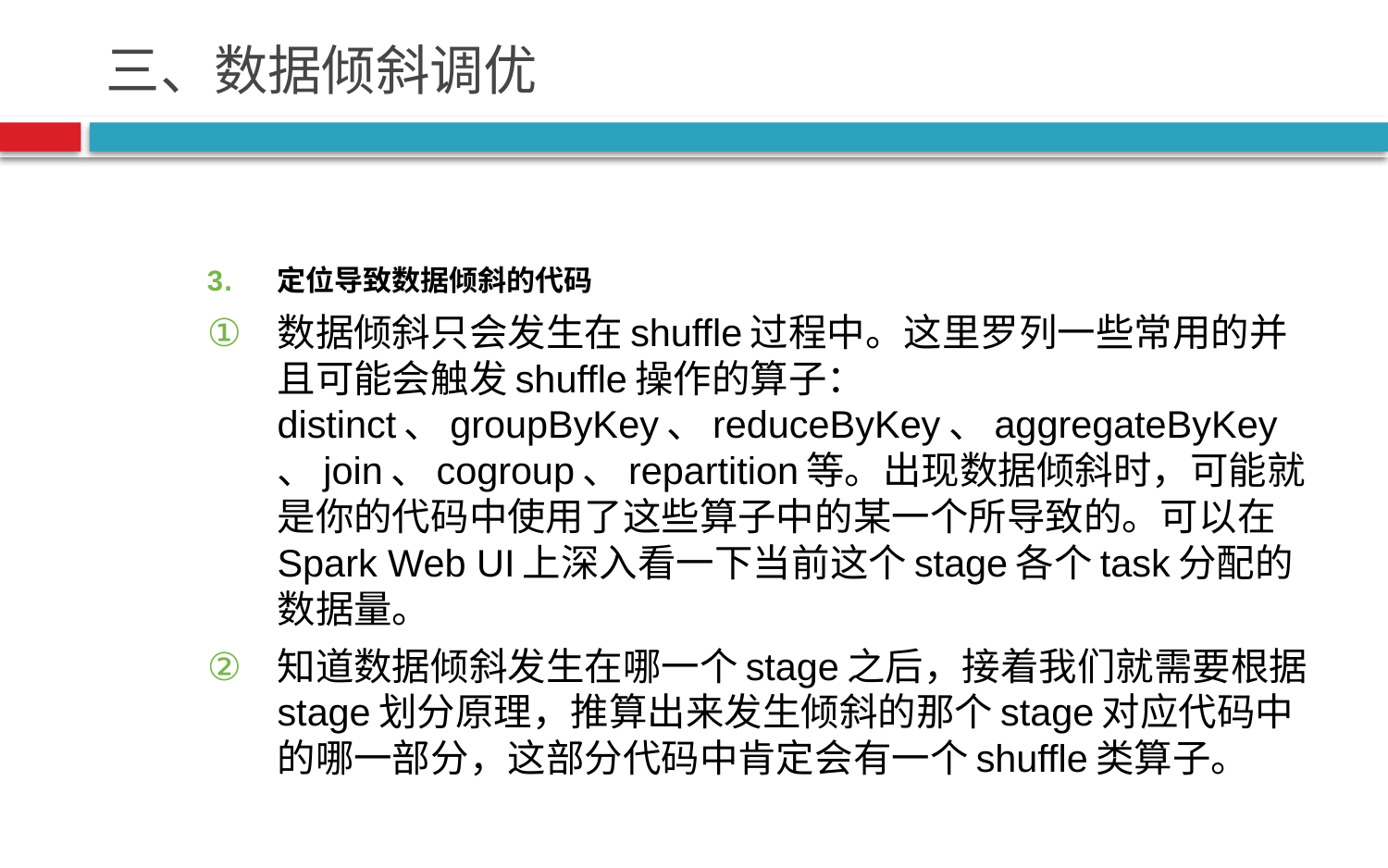

# 三、数据倾斜调优
定位导致数据倾斜的代码
数据倾斜只会发生在shuffle过程中。这里罗列一些常用的并且可能会触发shuffle操作的算子：distinct、groupByKey、reduceByKey、aggregateByKey、join、cogroup、repartition等。出现数据倾斜时，可能就是你的代码中使用了这些算子中的某一个所导致的。可以在Spark Web UI上深入看一下当前这个stage各个task分配的数据量。
知道数据倾斜发生在哪一个stage之后，接着我们就需要根据stage划分原理，推算出来发生倾斜的那个stage对应代码中的哪一部分，这部分代码中肯定会有一个shuffle类算子。